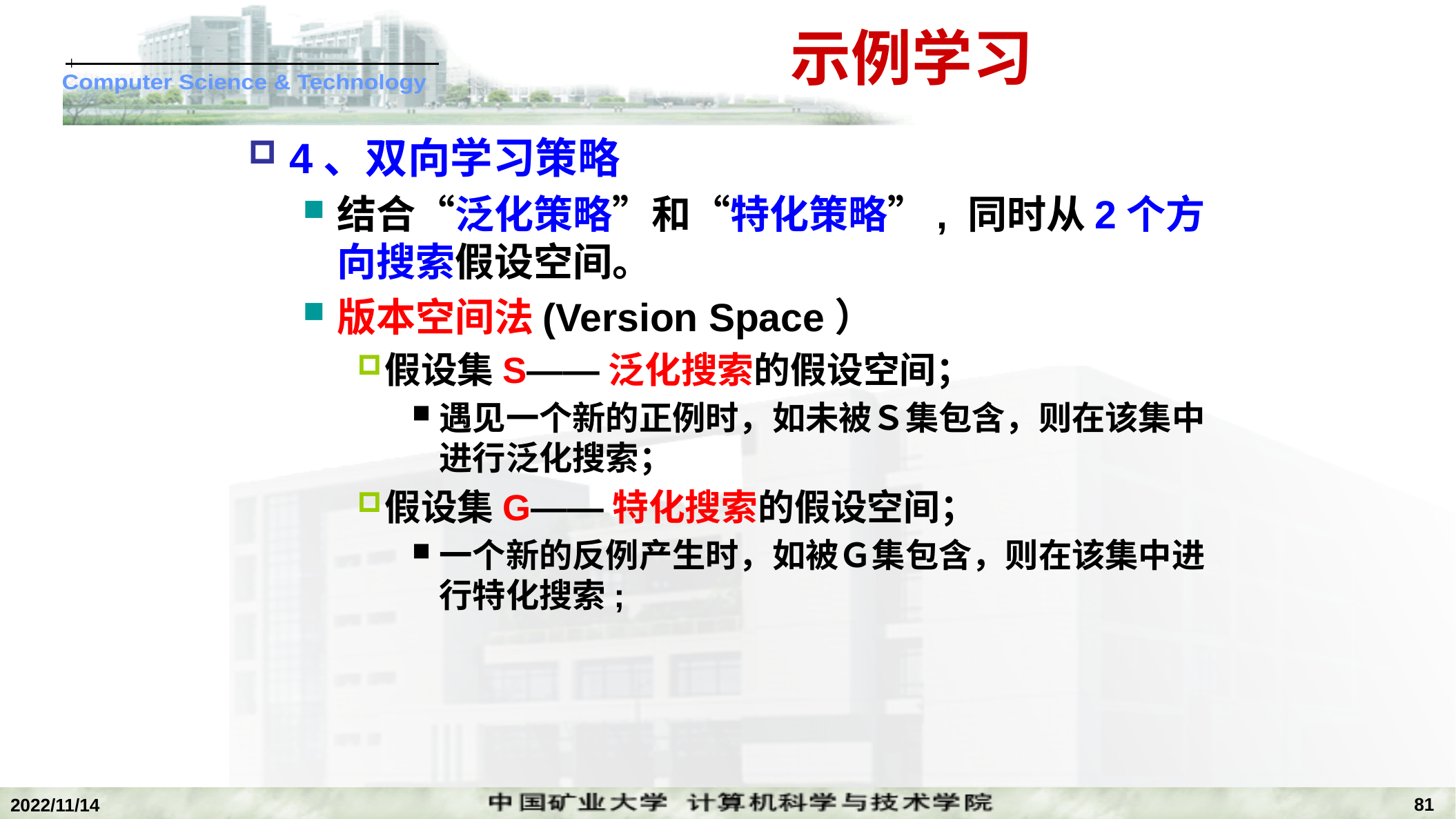

# 示例学习
4、双向学习策略
结合“泛化策略”和“特化策略”, 同时从2个方向搜索假设空间。
版本空间法(Version Space）
假设集S——泛化搜索的假设空间；
遇见一个新的正例时，如未被Ｓ集包含，则在该集中进行泛化搜索；
假设集G——特化搜索的假设空间；
一个新的反例产生时，如被Ｇ集包含，则在该集中进行特化搜索;

81
2022/11/14